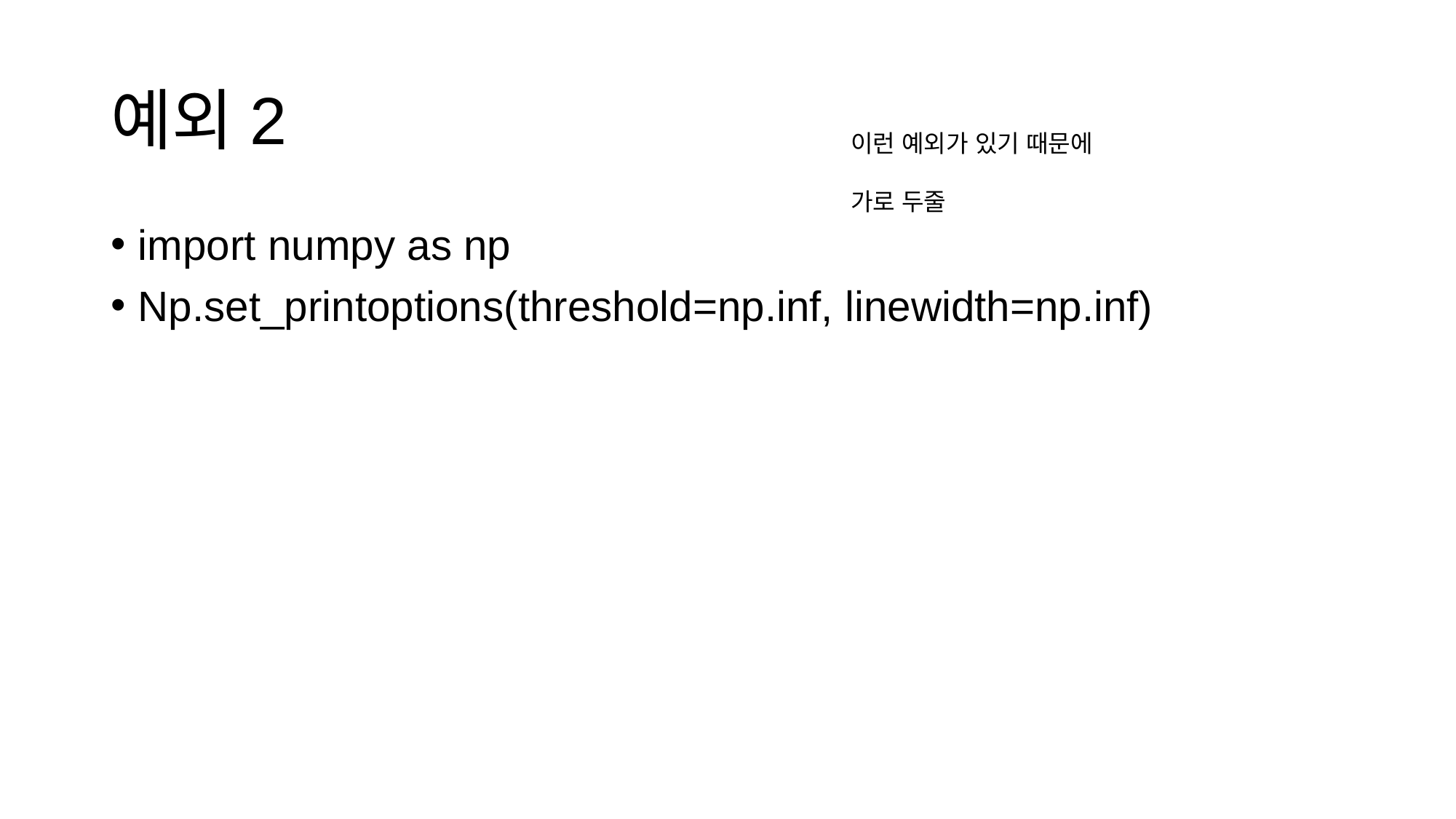

# 예외2
이런 예외가 있기 때문에

가로 두줄
import numpy as np
Np.set_printoptions(threshold=np.inf, linewidth=np.inf)